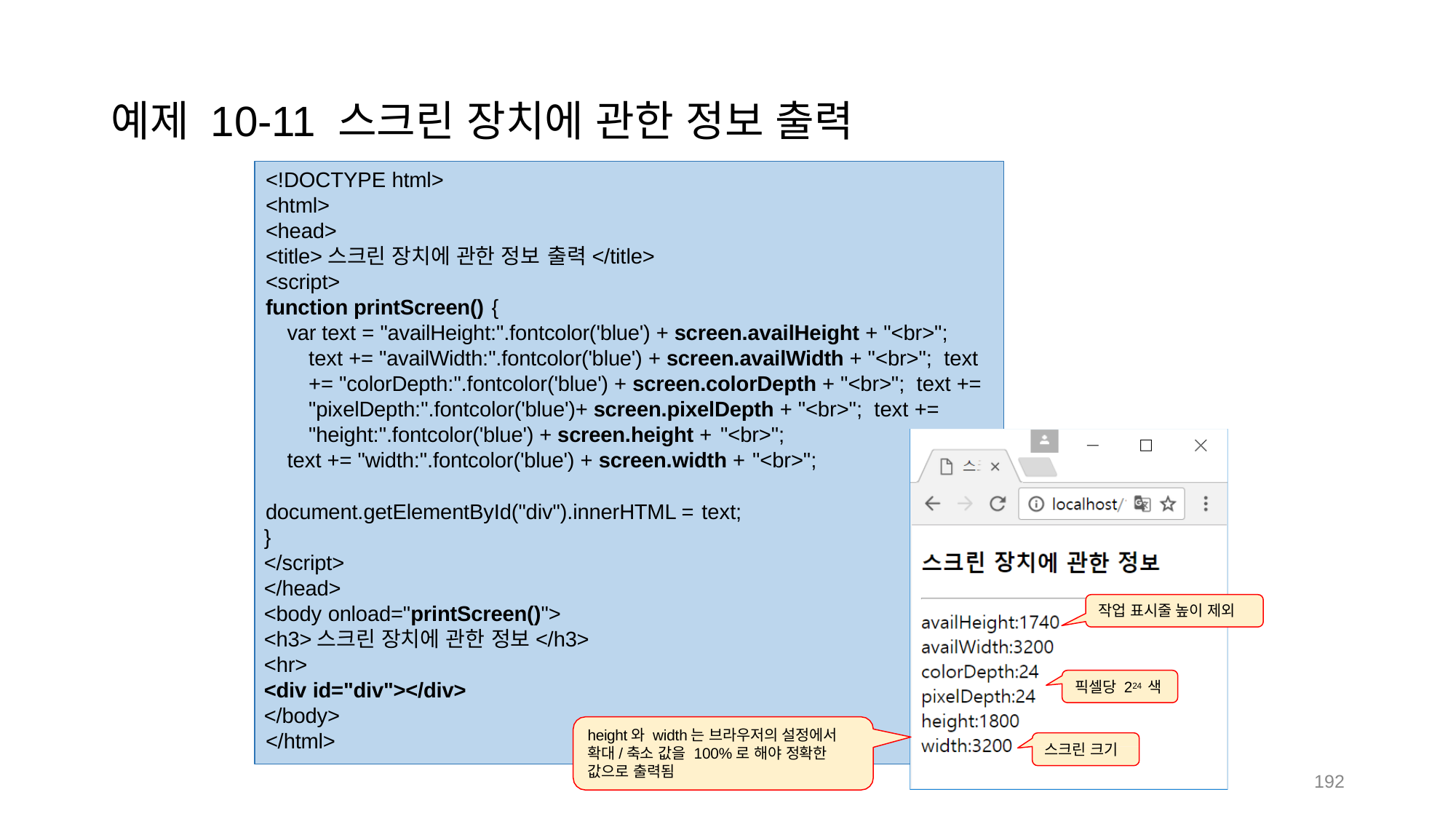

# 예제 10-11 스크린 장치에 관한 정보 출력

<!DOCTYPE html>
<html>
<head>
<title>스크린 장치에 관한 정보 출력</title>
<script>
function printScreen() {
var text = "availHeight:".fontcolor('blue') + screen.availHeight + "<br>";  text += "availWidth:".fontcolor('blue') + screen.availWidth + "<br>";  text += "colorDepth:".fontcolor('blue') + screen.colorDepth + "<br>";  text += "pixelDepth:".fontcolor('blue')+ screen.pixelDepth + "<br>";  text += "height:".fontcolor('blue') + screen.height + "<br>";
text += "width:".fontcolor('blue') + screen.width + "<br>";

document.getElementById("div").innerHTML = text;
}
</script>
</head>
<body onload="printScreen()">
<h3>스크린 장치에 관한 정보</h3>
<hr>
<div id="div"></div>
</body>

작업 표시줄 높이 제외

픽셀당 224 색

height와 width는 브라우저의 설정에서  확대/축소 값을 100%로 해야 정확한  값으로 출력됨
</html>

스크린 크기
192